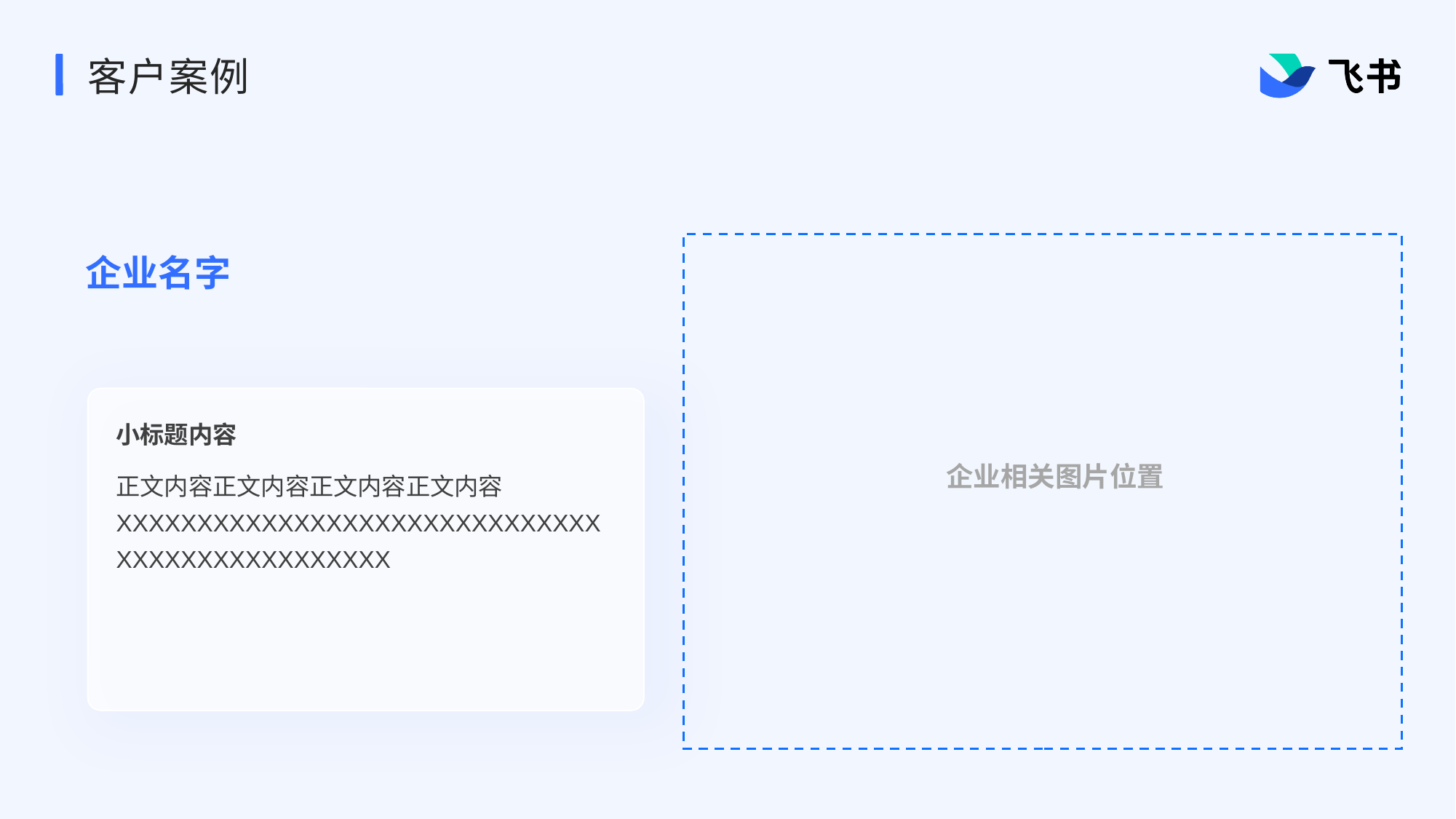

# 客户案例
企业名字

小标题内容
正文内容正文内容正文内容正文内容XXXXXXXXXXXXXXXXXXXXXXXXXXXXXXXXXXXXXXXXXXXXXXX

企业相关图片位置